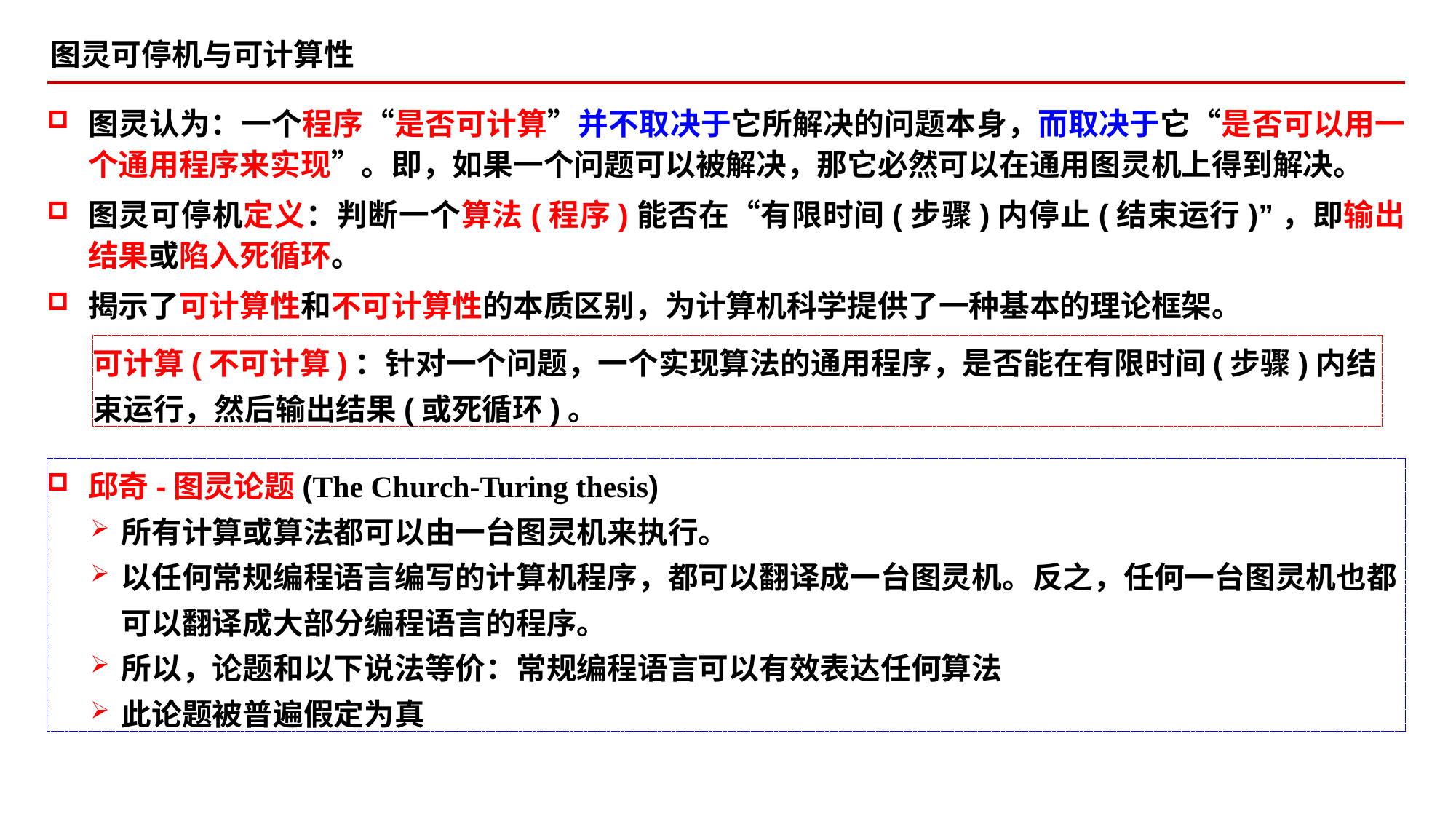

图灵可停机与可计算性
图灵认为：一个程序“是否可计算”并不取决于它所解决的问题本身，而取决于它“是否可以用一个通用程序来实现”。即，如果一个问题可以被解决，那它必然可以在通用图灵机上得到解决。
图灵可停机定义：判断一个算法(程序)能否在“有限时间(步骤)内停止(结束运行)”，即输出结果或陷入死循环。
揭示了可计算性和不可计算性的本质区别，为计算机科学提供了一种基本的理论框架。
可计算(不可计算)：针对一个问题，一个实现算法的通用程序，是否能在有限时间(步骤)内结束运行，然后输出结果(或死循环)。
邱奇-图灵论题(The Church-Turing thesis)
所有计算或算法都可以由一台图灵机来执行。
以任何常规编程语言编写的计算机程序，都可以翻译成一台图灵机。反之，任何一台图灵机也都可以翻译成大部分编程语言的程序。
所以，论题和以下说法等价：常规编程语言可以有效表达任何算法
此论题被普遍假定为真